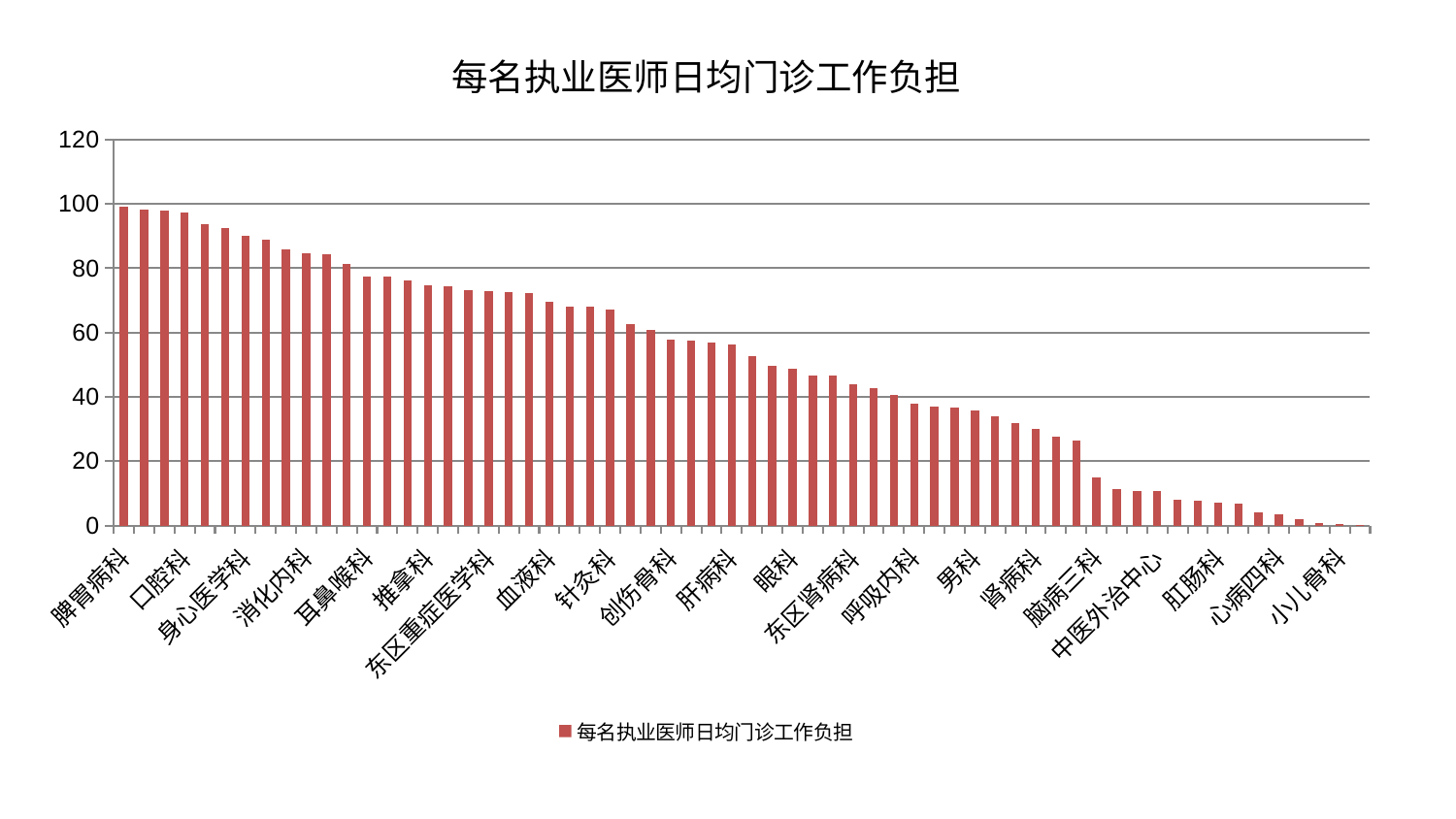

### Chart: 每名执业医师日均门诊工作负担

| Category | 每名执业医师日均门诊工作负担 |
|---|---|
| 脾胃病科 | 98.99236963314056 |
| 皮肤科 | 98.34293906873714 |
| 中医经典科 | 97.8376719847834 |
| 口腔科 | 97.36206428470237 |
| 儿科 | 93.56353673260473 |
| 妇科 | 92.47568823642547 |
| 身心医学科 | 90.1533299809874 |
| 泌尿外科 | 88.75187404370166 |
| 风湿病科 | 85.86124247823624 |
| 消化内科 | 84.73131385766699 |
| 心病一科 | 84.32771171375826 |
| 运动损伤骨科 | 81.4707158937191 |
| 耳鼻喉科 | 77.53612756448065 |
| 周围血管科 | 77.51212020404252 |
| 脊柱骨科 | 76.31406977646525 |
| 推拿科 | 74.67540130833079 |
| 小儿推拿科 | 74.53310826101801 |
| 内分泌科 | 73.32045710148682 |
| 东区重症医学科 | 72.79189792495269 |
| 肿瘤内科 | 72.49350124333287 |
| 关节骨科 | 72.14572283904374 |
| 血液科 | 69.58843957255039 |
| 心病二科 | 68.16870890942846 |
| 骨科 | 68.03505017903846 |
| 针灸科 | 67.18791475056479 |
| 妇科妇二科合并 | 62.48797446822725 |
| 综合内科 | 60.870760760474774 |
| 创伤骨科 | 57.87576750371881 |
| 胸外科 | 57.54693373848856 |
| 医院 | 56.84046246375816 |
| 肝病科 | 56.42751320863986 |
| 肾脏内科 | 52.803867149899084 |
| 康复科 | 49.59142882185783 |
| 眼科 | 48.85791921581806 |
| 普通外科 | 46.68375487068672 |
| 显微骨科 | 46.518353032691316 |
| 东区肾病科 | 43.93312145932682 |
| 微创骨科 | 42.707496919804974 |
| 脾胃科消化科合并 | 40.698253272621 |
| 呼吸内科 | 37.82907281968211 |
| 重症医学科 | 36.818008173178264 |
| 美容皮肤科 | 36.78542282564601 |
| 男科 | 35.68105566164519 |
| 乳腺甲状腺外科 | 34.00700748415937 |
| 老年医学科 | 31.922822520541526 |
| 肾病科 | 29.929416809011865 |
| 神经外科 | 27.736048104331722 |
| 脑病二科 | 26.437534730547817 |
| 脑病三科 | 15.030339335181896 |
| 心病三科 | 11.43376161828764 |
| 妇二科 | 10.814297422361662 |
| 中医外治中心 | 10.771006013446627 |
| 西区重症医学科 | 7.909489034010986 |
| 心血管内科 | 7.584791645572242 |
| 肛肠科 | 7.09095093674974 |
| 肝胆外科 | 6.883972555444684 |
| 神经内科 | 3.985240608245899 |
| 心病四科 | 3.4297298954910405 |
| 脑病一科 | 1.982731408296634 |
| 产科 | 0.6365525743208256 |
| 小儿骨科 | 0.32243490112611184 |
| 治未病中心 | 0.21999631849212165 |
206